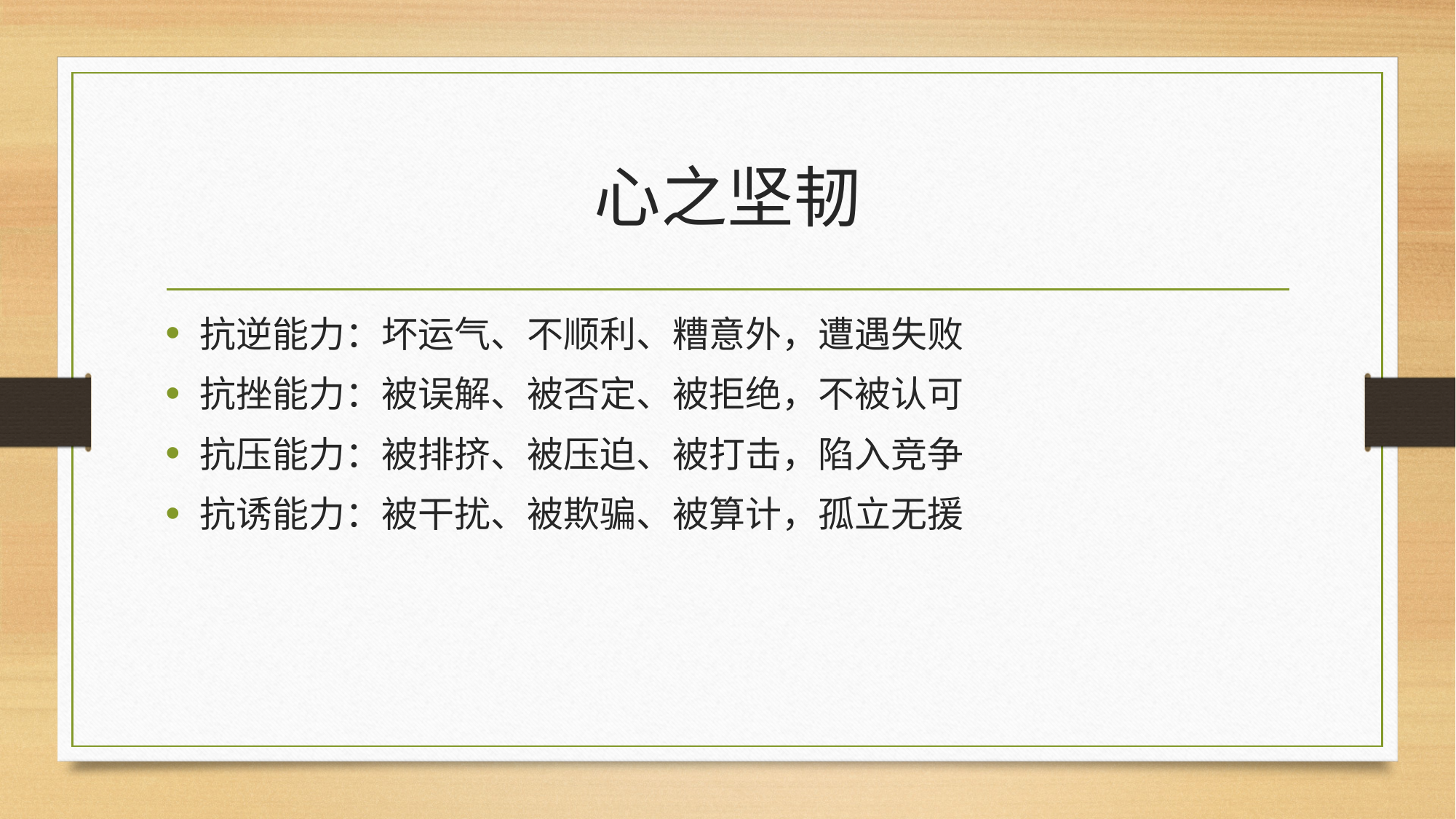

# 心之坚韧
抗逆能力：坏运气、不顺利、糟意外，遭遇失败
抗挫能力：被误解、被否定、被拒绝，不被认可
抗压能力：被排挤、被压迫、被打击，陷入竞争
抗诱能力：被干扰、被欺骗、被算计，孤立无援